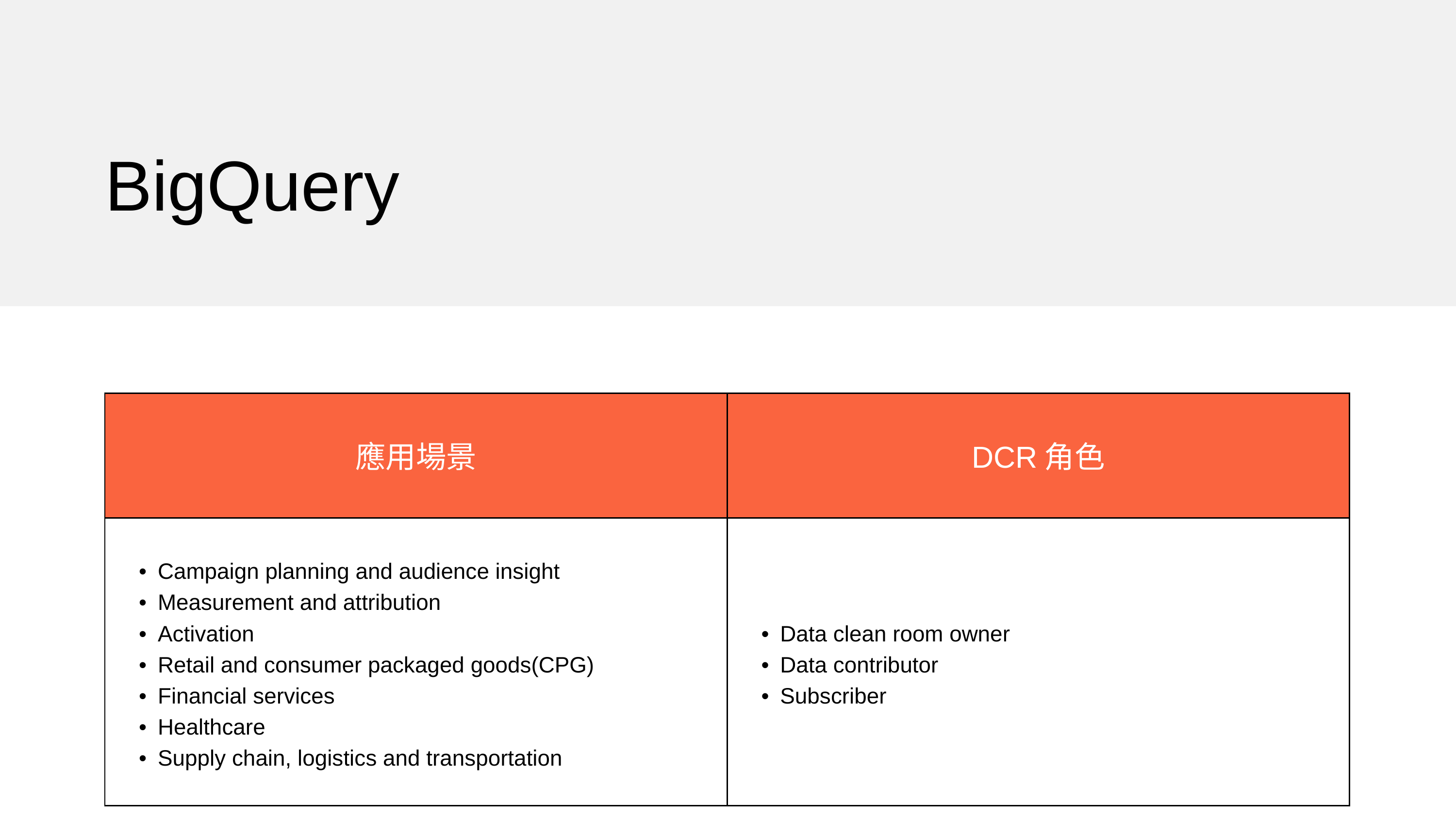

BigQuery
| 應用場景 | DCR角色 |
| --- | --- |
| Campaign planning and audience insight Measurement and attribution Activation Retail and consumer packaged goods(CPG) Financial services Healthcare Supply chain, logistics and transportation | Data clean room owner Data contributor Subscriber |